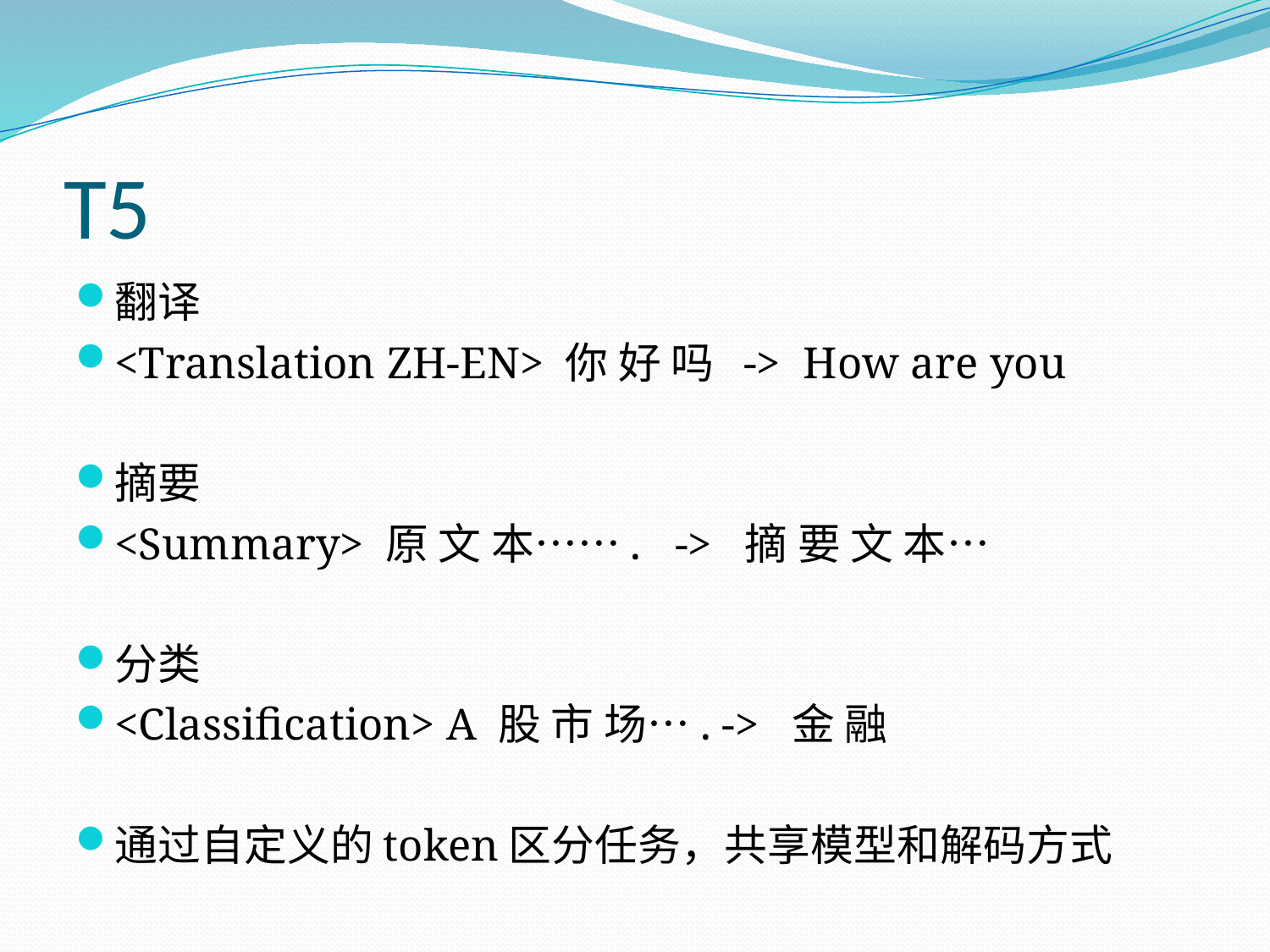

# T5
翻译
<Translation ZH-EN> 你 好 吗  ->  How are you

摘要
<Summary> 原 文 本…….   ->  摘 要 文 本…

分类
<Classification> A 股 市 场…. ->  金 融

通过自定义的token区分任务，共享模型和解码方式